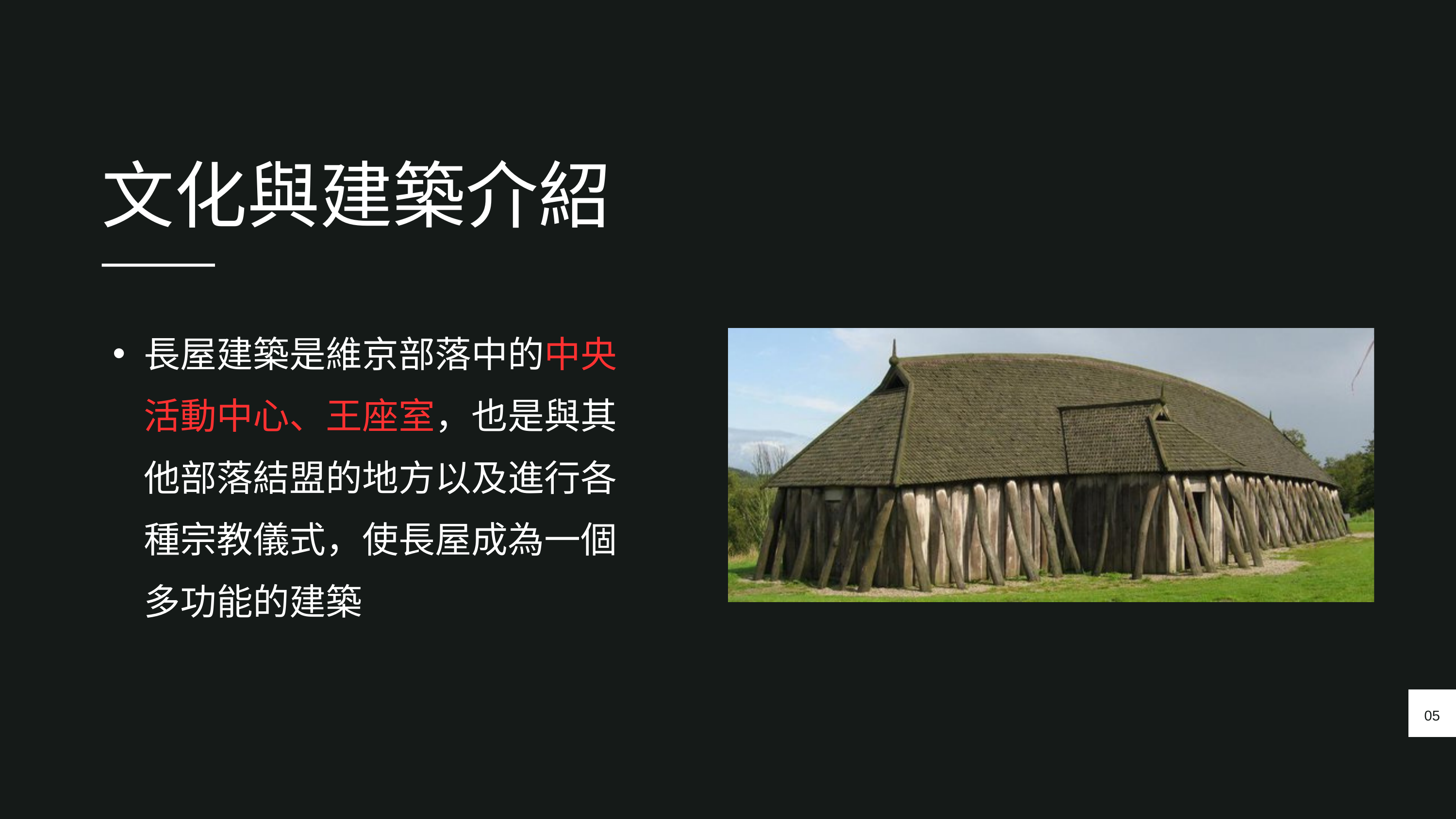

文化與建築介紹

長屋建築是維京部落中的中央活動中心、王座室，也是與其他部落結盟的地方以及進行各種宗教儀式，使長屋成為一個多功能的建築

05